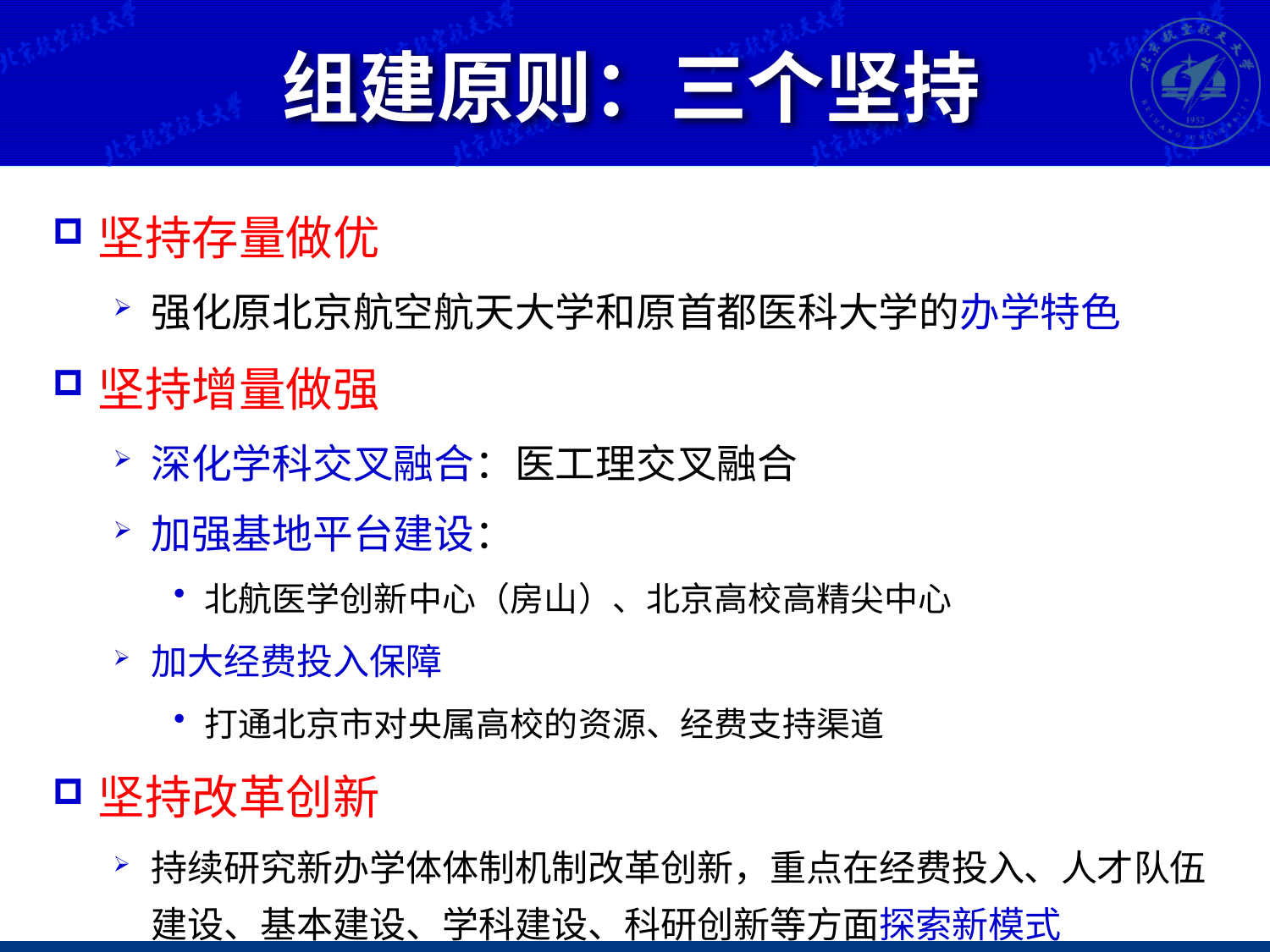

# 组建原则：三个坚持
坚持存量做优
强化原北京航空航天大学和原首都医科大学的办学特色
坚持增量做强
深化学科交叉融合：医工理交叉融合
加强基地平台建设：
北航医学创新中心（房山）、北京高校高精尖中心
加大经费投入保障
打通北京市对央属高校的资源、经费支持渠道
坚持改革创新
持续研究新办学体体制机制改革创新，重点在经费投入、人才队伍建设、基本建设、学科建设、科研创新等方面探索新模式